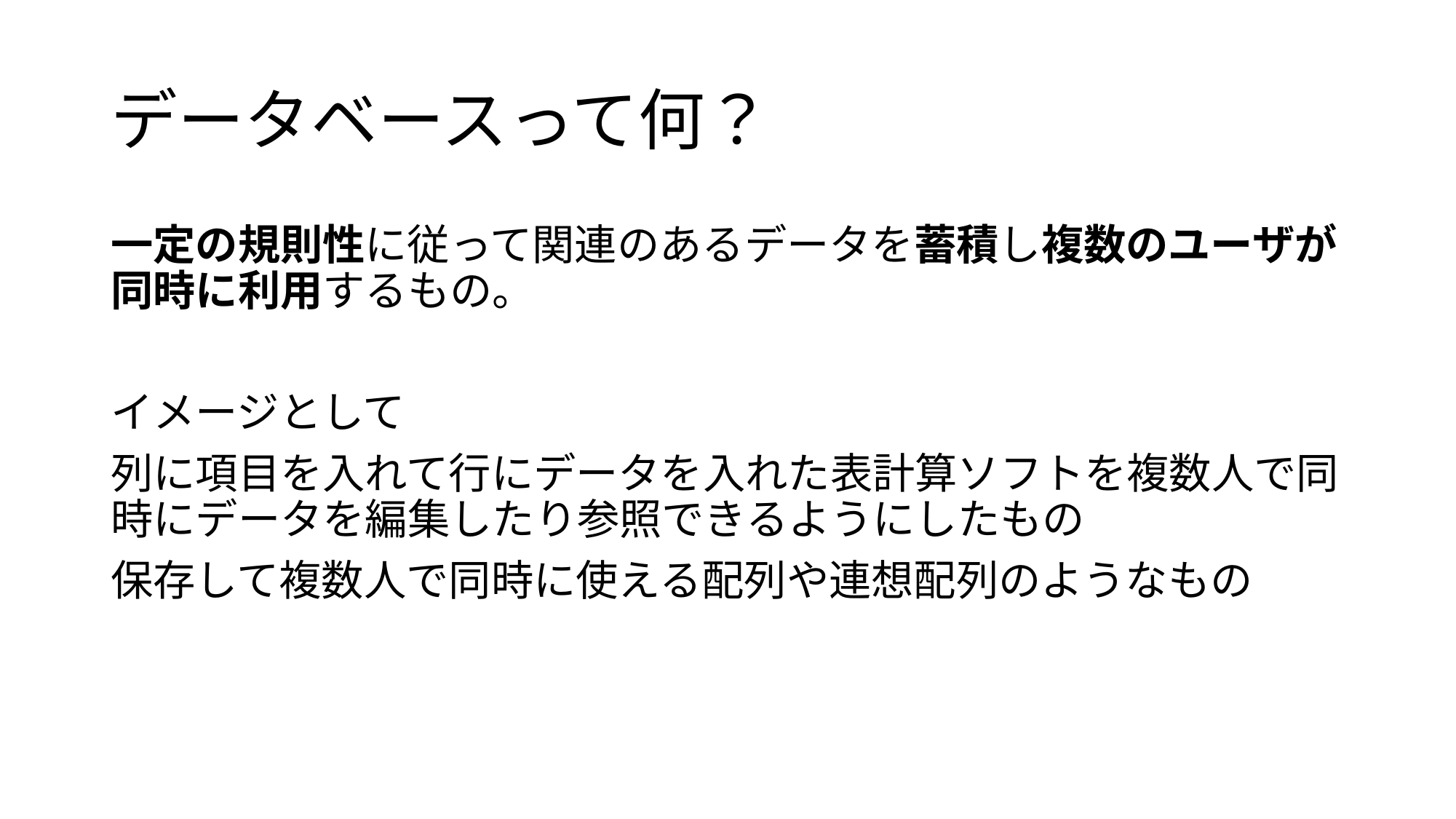

# データベースって何？
一定の規則性に従って関連のあるデータを蓄積し複数のユーザが同時に利用するもの。

イメージとして
列に項目を入れて行にデータを入れた表計算ソフトを複数人で同時にデータを編集したり参照できるようにしたもの
保存して複数人で同時に使える配列や連想配列のようなもの